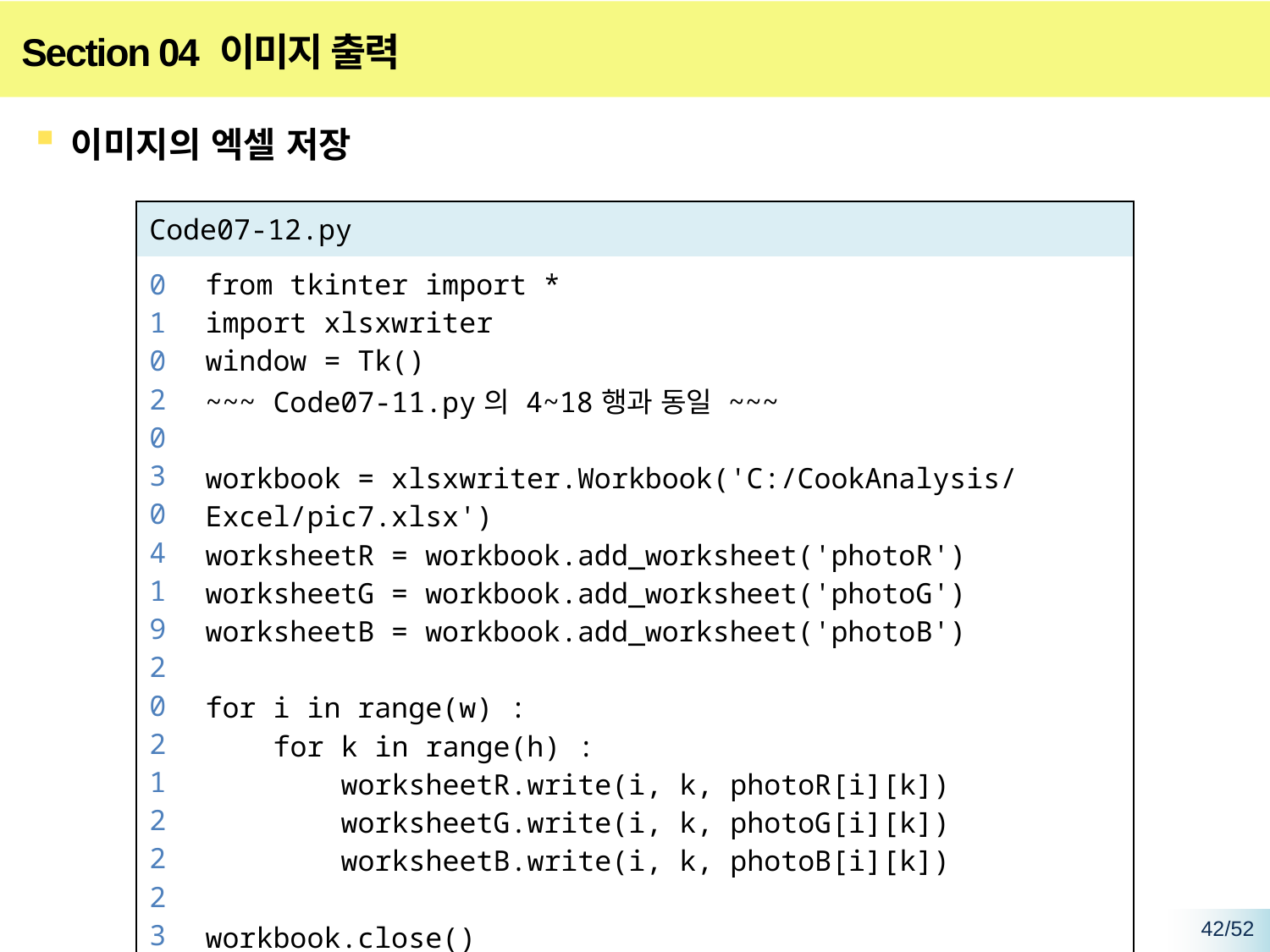

# Section 04 이미지 출력
이미지의 엑셀 저장
| Code07-12.py |  |
| --- | --- |
| 01 02 03 04 19 20 21 22 23 24 25 26 27 28 29 30 31 32 | from tkinter import \* import xlsxwriter window = Tk() ~~~ Code07-11.py의 4~18행과 동일 ~~~ workbook = xlsxwriter.Workbook('C:/CookAnalysis/Excel/pic7.xlsx') worksheetR = workbook.add\_worksheet('photoR') worksheetG = workbook.add\_worksheet('photoG') worksheetB = workbook.add\_worksheet('photoB') for i in range(w) : for k in range(h) : worksheetR.write(i, k, photoR[i][k]) worksheetG.write(i, k, photoG[i][k]) worksheetB.write(i, k, photoB[i][k]) workbook.close() print('Save. OK~') |